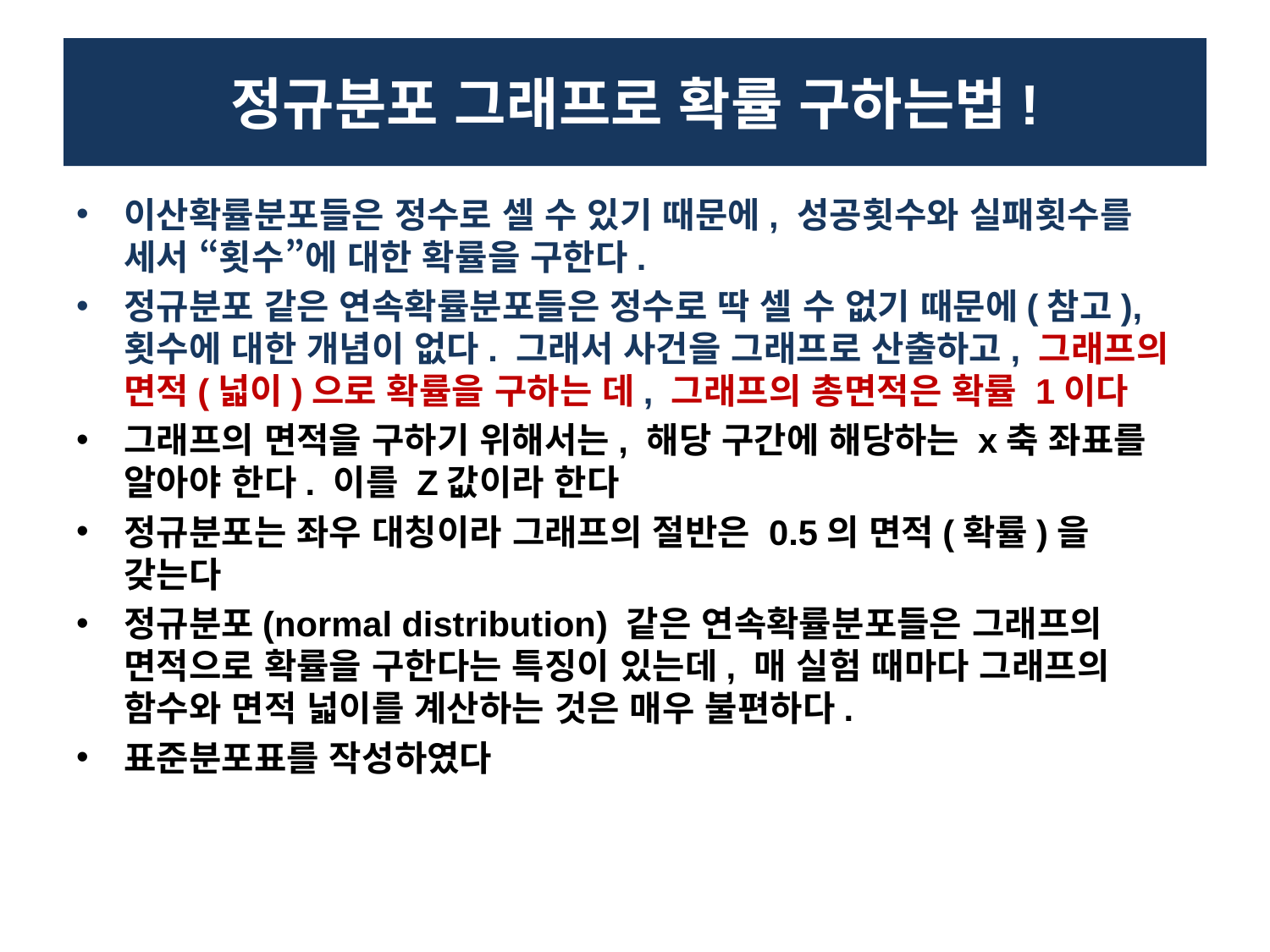

# 정규분포 그래프로 확률 구하는법!
이산확률분포들은 정수로 셀 수 있기 때문에, 성공횟수와 실패횟수를 세서 “횟수”에 대한 확률을 구한다.
정규분포 같은 연속확률분포들은 정수로 딱 셀 수 없기 때문에(참고), 횟수에 대한 개념이 없다. 그래서 사건을 그래프로 산출하고, 그래프의 면적(넓이)으로 확률을 구하는 데, 그래프의 총면적은 확률 1이다
그래프의 면적을 구하기 위해서는, 해당 구간에 해당하는 x축 좌표를 알아야 한다. 이를 Z값이라 한다
정규분포는 좌우 대칭이라 그래프의 절반은 0.5의 면적(확률)을 갖는다
정규분포(normal distribution) 같은 연속확률분포들은 그래프의 면적으로 확률을 구한다는 특징이 있는데, 매 실험 때마다 그래프의 함수와 면적 넓이를 계산하는 것은 매우 불편하다.
표준분포표를 작성하였다